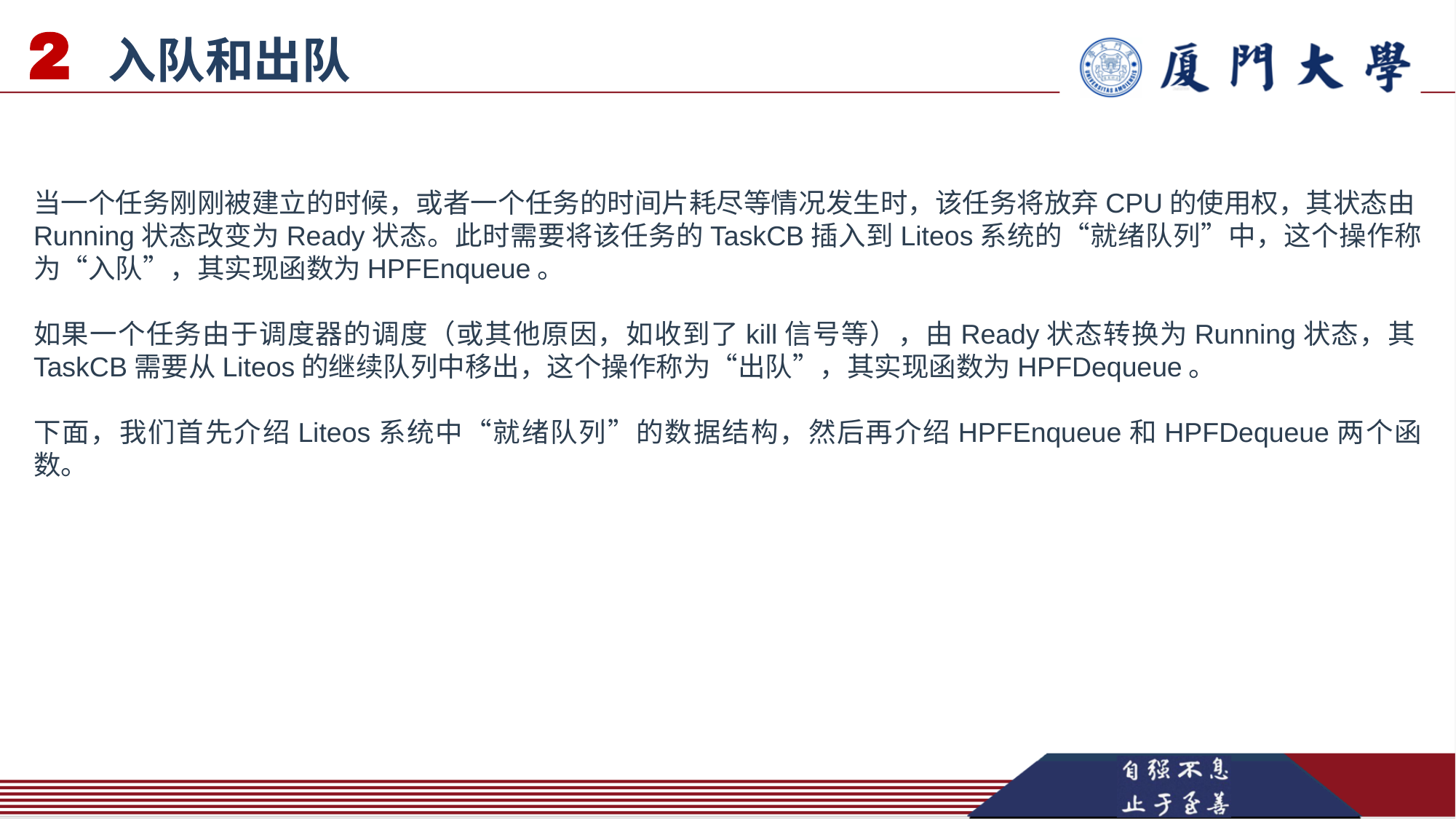

2 入队和出队
当一个任务刚刚被建立的时候，或者一个任务的时间片耗尽等情况发生时，该任务将放弃CPU的使用权，其状态由Running状态改变为Ready状态。此时需要将该任务的TaskCB插入到Liteos系统的“就绪队列”中，这个操作称为“入队”，其实现函数为HPFEnqueue。

如果一个任务由于调度器的调度（或其他原因，如收到了kill信号等），由Ready状态转换为Running状态，其TaskCB需要从Liteos的继续队列中移出，这个操作称为“出队”，其实现函数为HPFDequeue。

下面，我们首先介绍Liteos系统中“就绪队列”的数据结构，然后再介绍HPFEnqueue和HPFDequeue两个函数。